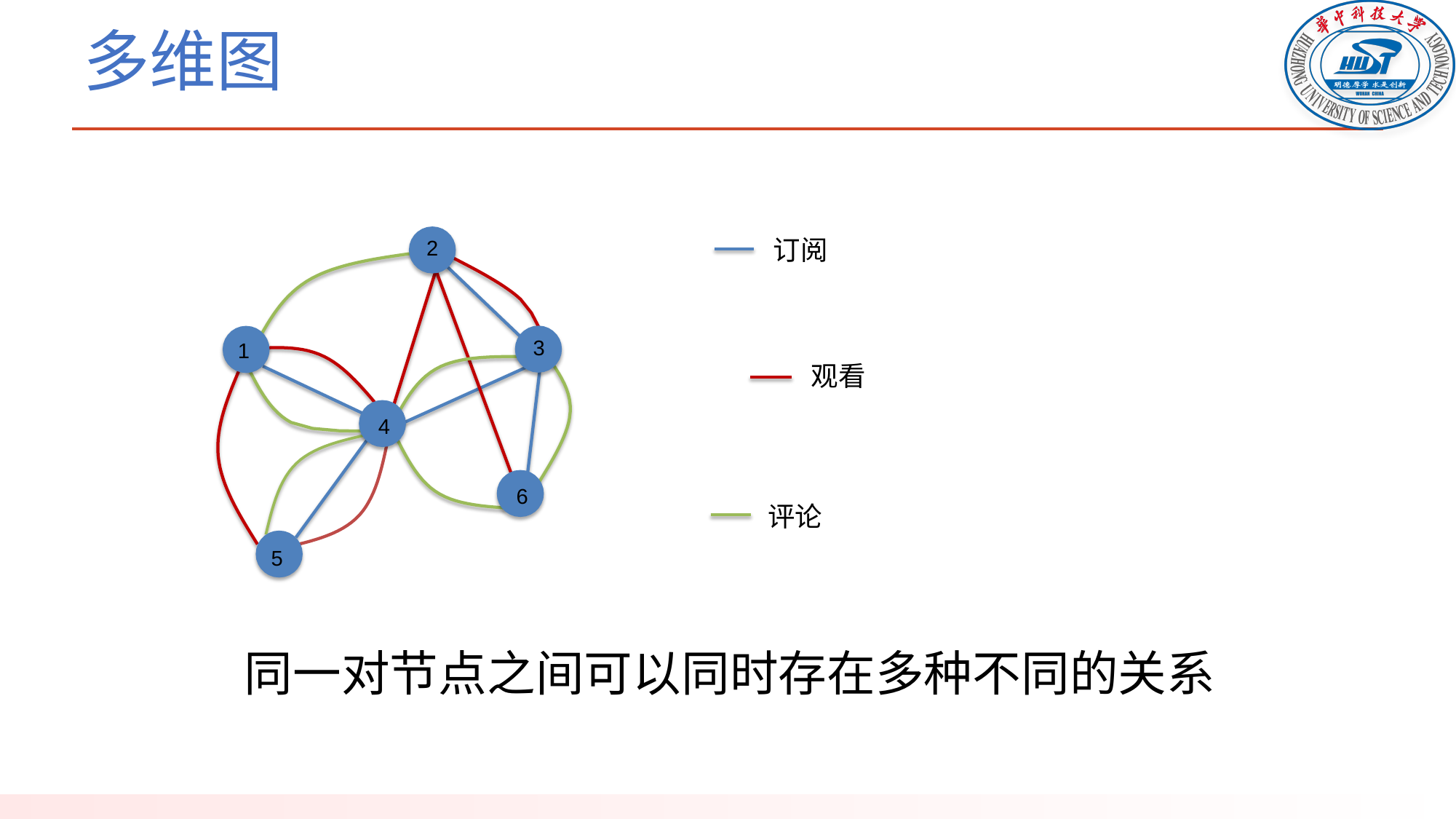

# 多维图

订阅
2

3
1

观看

4

6
评论

5
同一对节点之间可以同时存在多种不同的关系